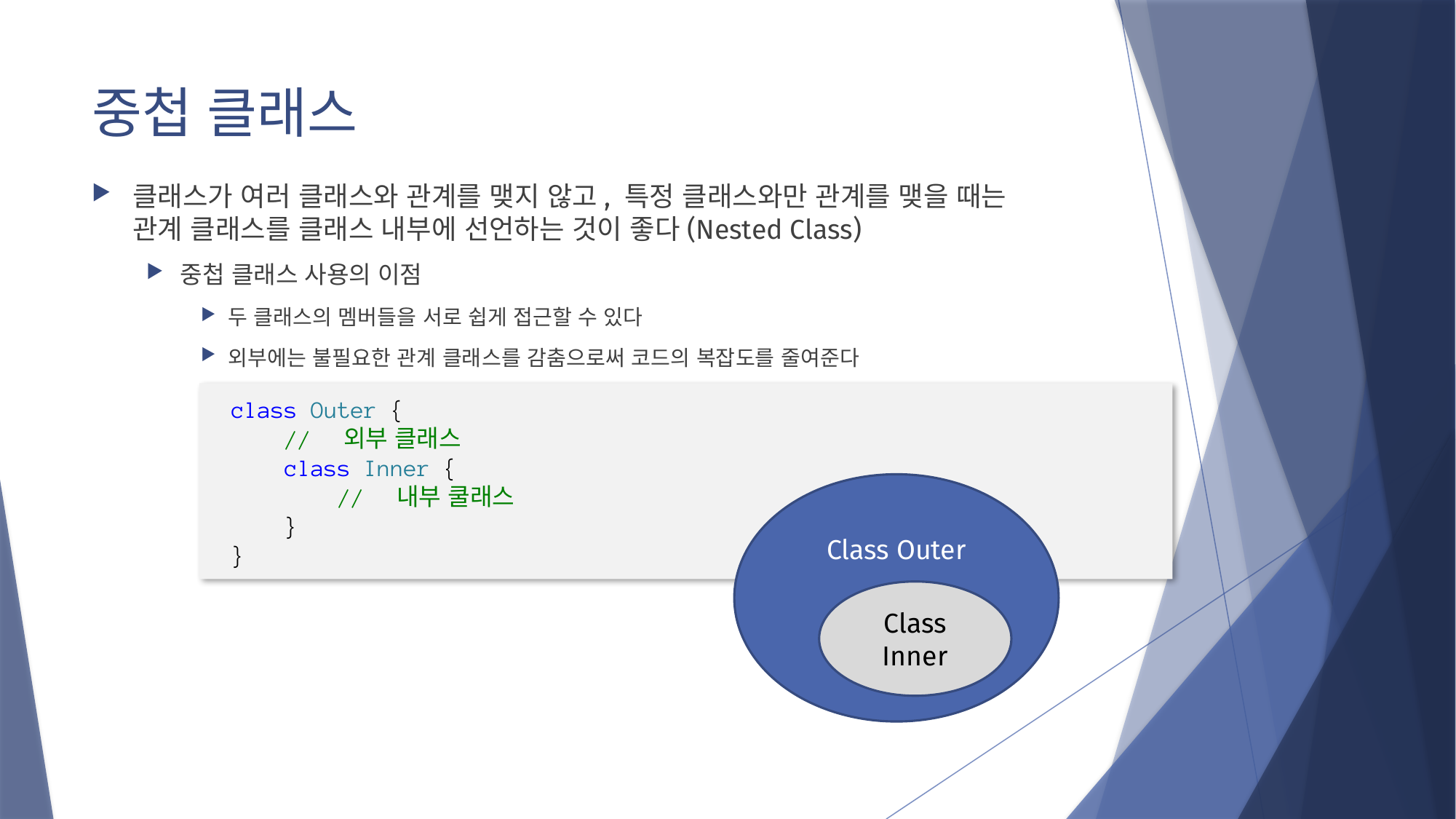

# 중첩 클래스
클래스가 여러 클래스와 관계를 맺지 않고, 특정 클래스와만 관계를 맺을 때는
관계 클래스를 클래스 내부에 선언하는 것이 좋다(Nested Class)
중첩 클래스 사용의 이점
두 클래스의 멤버들을 서로 쉽게 접근할 수 있다
외부에는 불필요한 관계 클래스를 감춤으로써 코드의 복잡도를 줄여준다
class Outer {
    //  외부 클래스
    class Inner {
        //  내부 쿨래스
    }
}
Class Outer

Class Inner